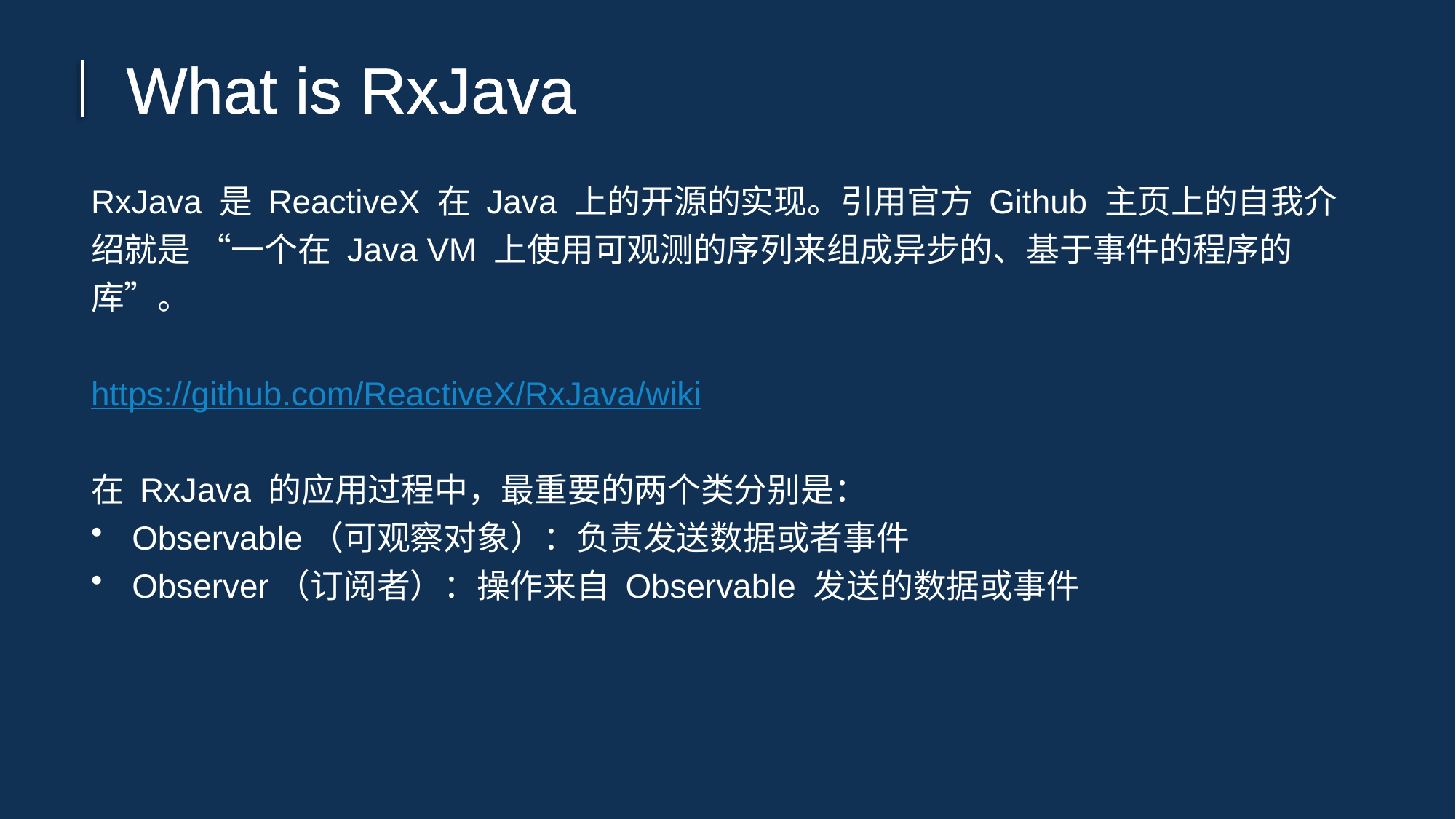

What is RxJava
RxJava 是 ReactiveX 在 Java 上的开源的实现。引用官方 Github 主页上的自我介绍就是 “一个在 Java VM 上使用可观测的序列来组成异步的、基于事件的程序的库”。

https://github.com/ReactiveX/RxJava/wiki

在 RxJava 的应用过程中，最重要的两个类分别是：
Observable（可观察对象）：负责发送数据或者事件
Observer（订阅者）：操作来自 Observable 发送的数据或事件